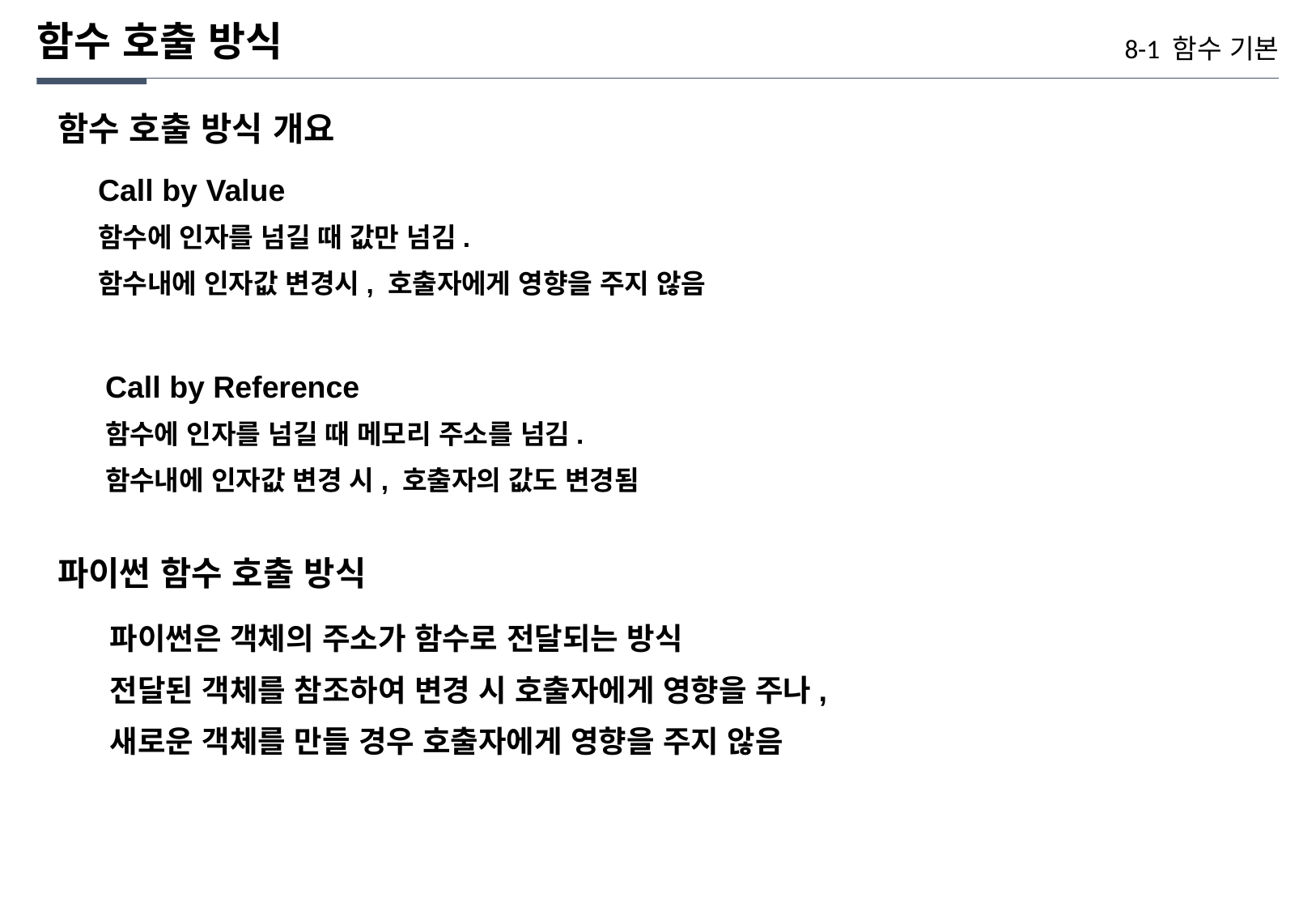

함수 호출 방식
8-1 함수 기본
함수 호출 방식 개요
Call by Value
함수에 인자를 넘길 때 값만 넘김.
함수내에 인자값 변경시, 호출자에게 영향을 주지 않음
Call by Reference
함수에 인자를 넘길 때 메모리 주소를 넘김.
함수내에 인자값 변경 시, 호출자의 값도 변경됨
파이썬 함수 호출 방식
파이썬은 객체의 주소가 함수로 전달되는 방식
전달된 객체를 참조하여 변경 시 호출자에게 영향을 주나,
새로운 객체를 만들 경우 호출자에게 영향을 주지 않음